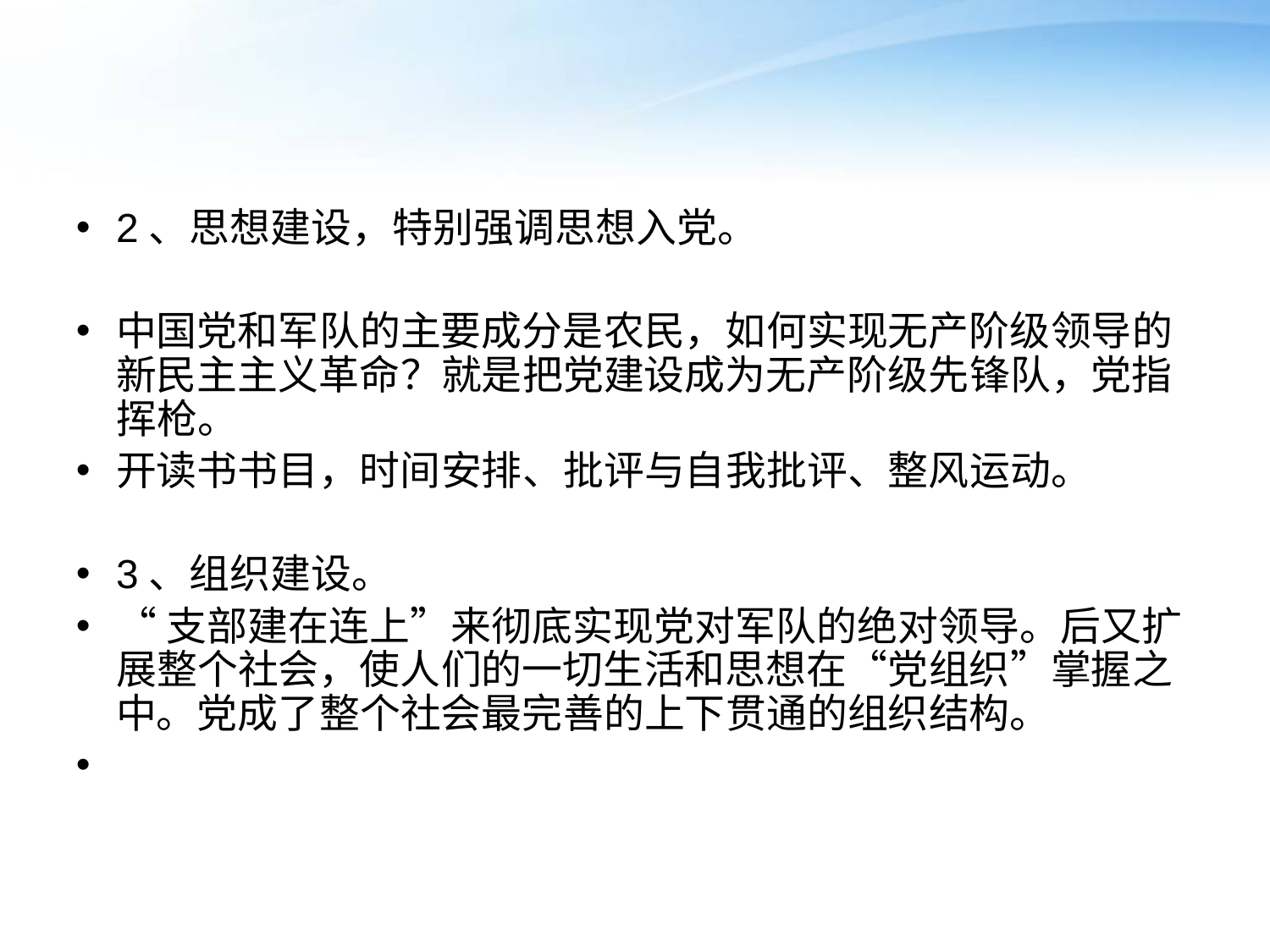

#
2、思想建设，特别强调思想入党。

中国党和军队的主要成分是农民，如何实现无产阶级领导的新民主主义革命？就是把党建设成为无产阶级先锋队，党指挥枪。
开读书书目，时间安排、批评与自我批评、整风运动。

3、组织建设。
“支部建在连上”来彻底实现党对军队的绝对领导。后又扩展整个社会，使人们的一切生活和思想在“党组织”掌握之中。党成了整个社会最完善的上下贯通的组织结构。